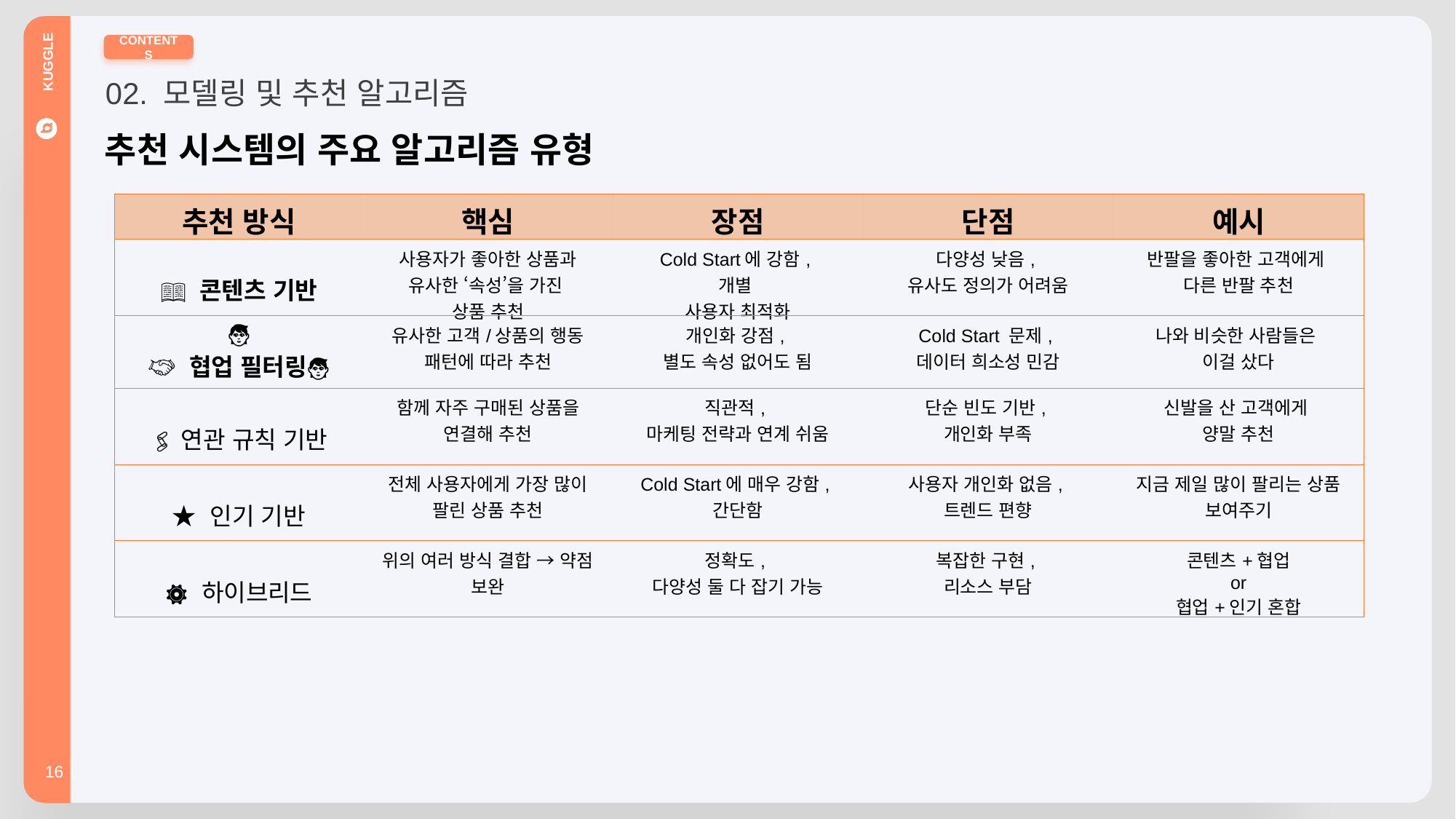

02. 모델링 및 추천 알고리즘
CONTENTS

추천 시스템의 주요 알고리즘 유형
| 추천 방식 | 핵심 | 장점 | 단점 | 예시 |
| --- | --- | --- | --- | --- |
| 📖 콘텐츠 기반 | 사용자가 좋아한 상품과 유사한 ‘속성’을 가진 상품 추천 | Cold Start에 강함, 개별 사용자 최적화 | 다양성 낮음, 유사도 정의가 어려움 | 반팔을 좋아한 고객에게 다른 반팔 추천 |
| 🧑 ‍🤝 협업 필터링‍🧑 | 유사한 고객/상품의 행동 패턴에 따라 추천 | 개인화 강점, 별도 속성 없어도 됨 | Cold Start 문제, 데이터 희소성 민감 | 나와 비슷한 사람들은 이걸 샀다 |
| 🖇연관 규칙 기반️ | 함께 자주 구매된 상품을 연결해 추천 | 직관적, 마케팅 전략과 연계 쉬움 | 단순 빈도 기반, 개인화 부족 | 신발을 산 고객에게 양말 추천 |
| ★ 인기 기반 | 전체 사용자에게 가장 많이 팔린 상품 추천 | Cold Start에 매우 강함, 간단함 | 사용자 개인화 없음, 트렌드 편향 | 지금 제일 많이 팔리는 상품 보여주기 |
| ⚙ 하이브리드️ | 위의 여러 방식 결합 → 약점 보완 | 정확도, 다양성 둘 다 잡기 가능 | 복잡한 구현, 리소스 부담 | 콘텐츠+협업 or 협업+인기 혼합 |

KUGGLE
16